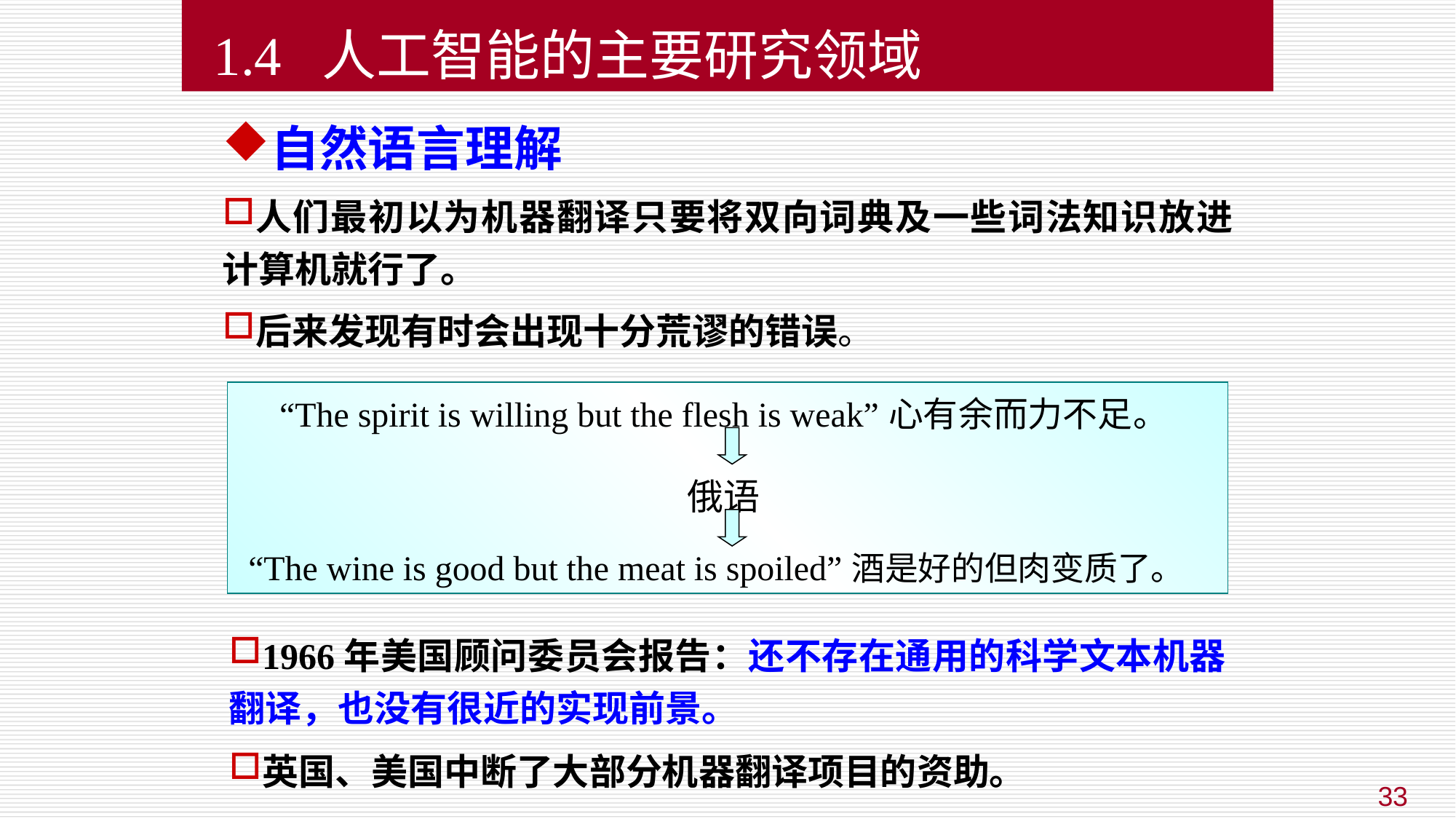

1.4  人工智能的主要研究领域
自然语言理解
人们最初以为机器翻译只要将双向词典及一些词法知识放进计算机就行了。
后来发现有时会出现十分荒谬的错误。
“The spirit is willing but the flesh is weak”心有余而力不足。
俄语
 “The wine is good but the meat is spoiled”酒是好的但肉变质了。

1966年美国顾问委员会报告：还不存在通用的科学文本机器翻译，也没有很近的实现前景。
英国、美国中断了大部分机器翻译项目的资助。
33